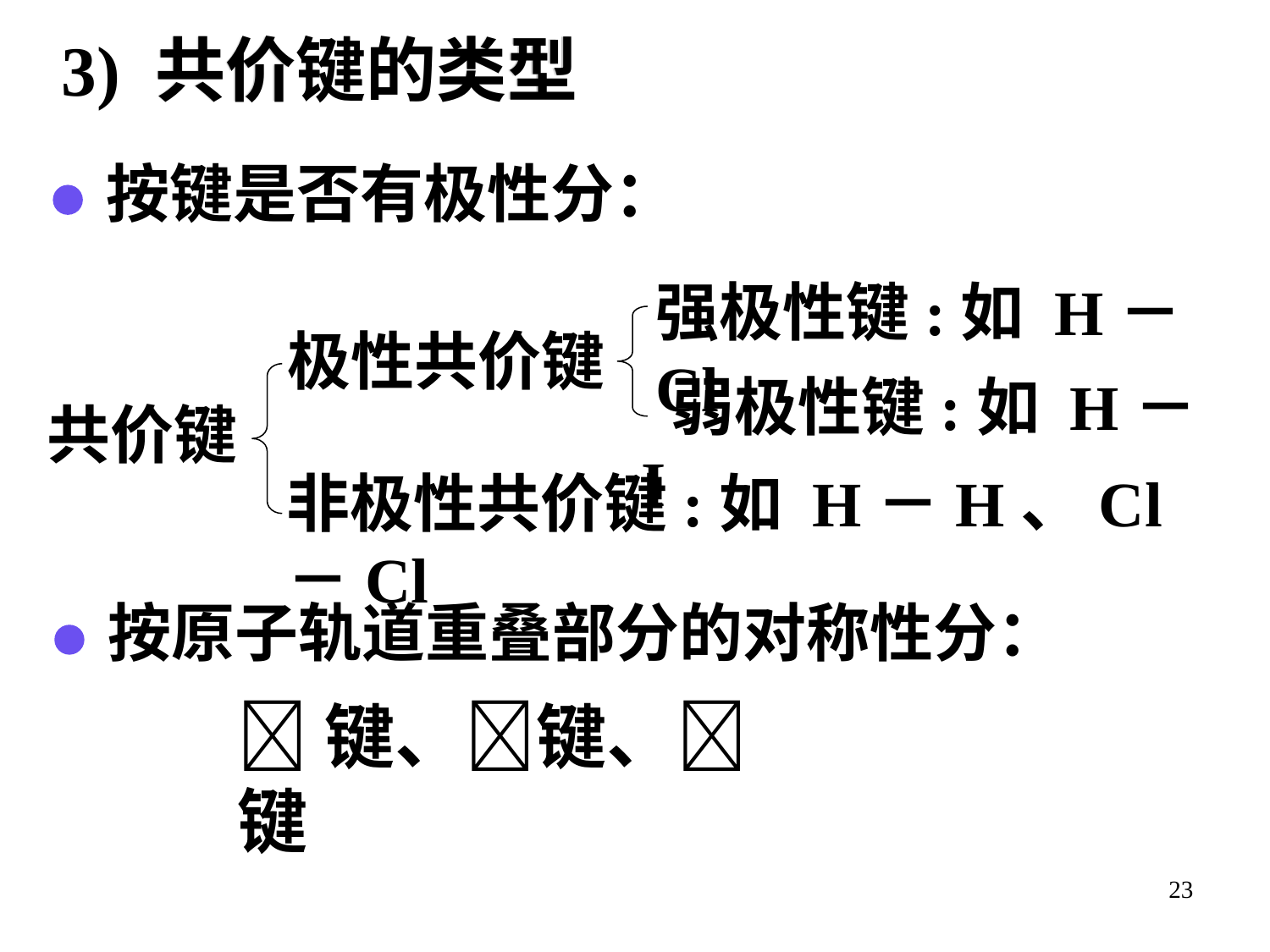

3) 共价键的类型
按键是否有极性分：

强极性键:如 H－Cl

极性共价键
 弱极性键:如 H－I

共价键
非极性共价键:如 H－H、Cl－Cl
按原子轨道重叠部分的对称性分：

σ键、π键、δ键
23